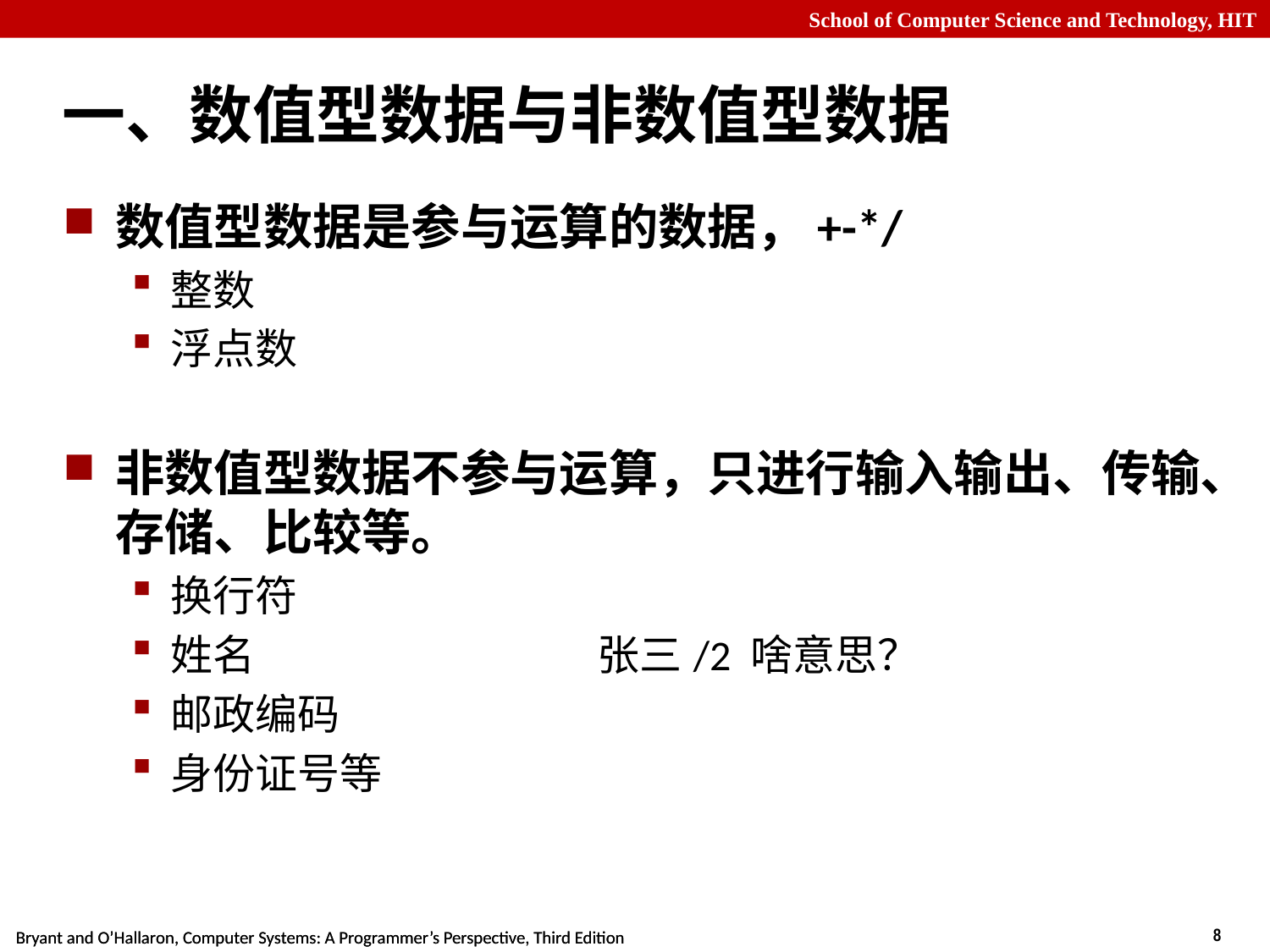

# 一、数值型数据与非数值型数据
数值型数据是参与运算的数据，+-*/
整数
浮点数

非数值型数据不参与运算，只进行输入输出、传输、存储、比较等。
换行符
姓名                                    张三/2 啥意思？
邮政编码
身份证号等